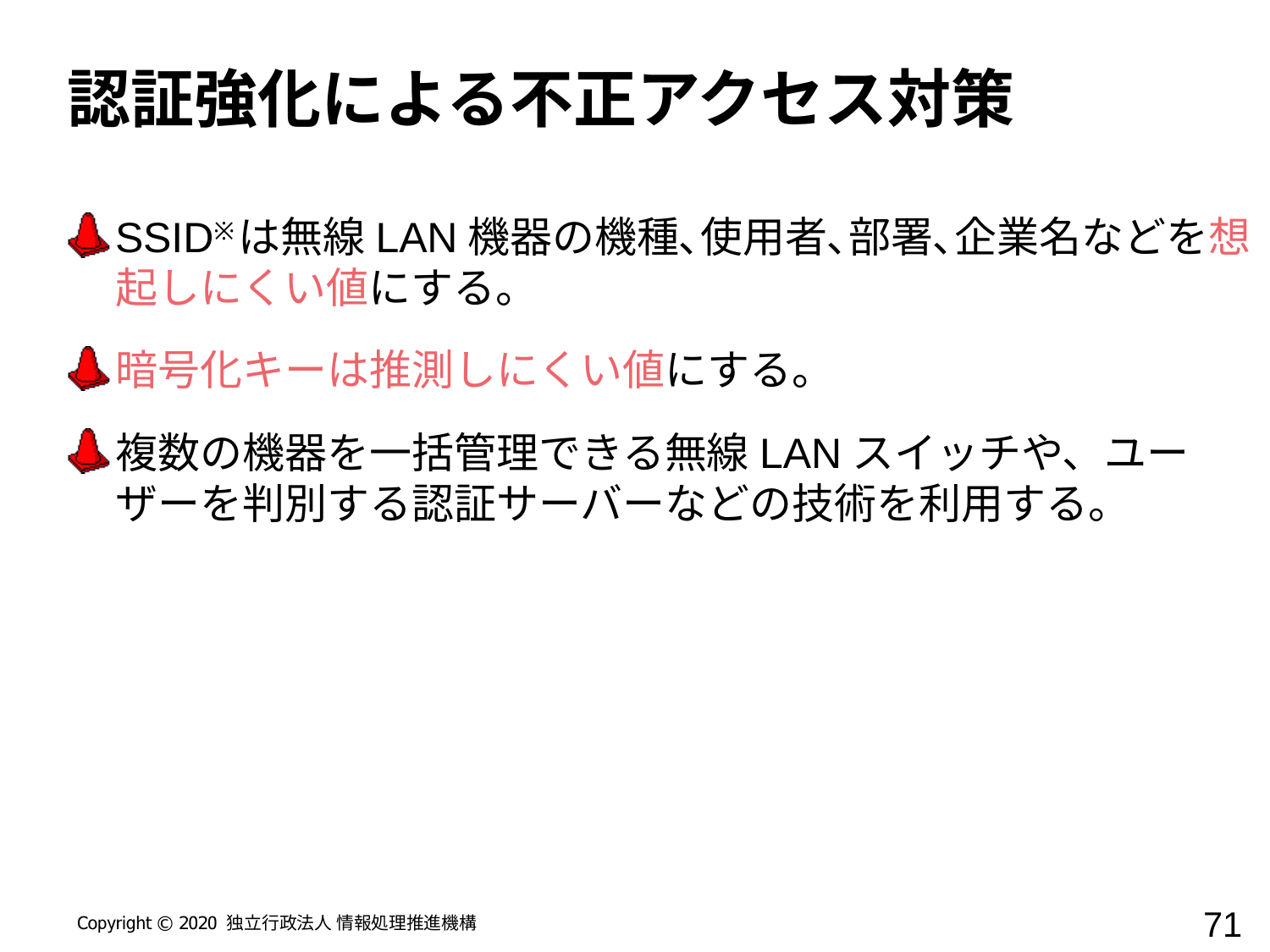

認証強化による不正アクセス対策
SSID※は無線LAN機器の機種､使用者､部署､企業名などを想起しにくい値にする。
暗号化キーは推測しにくい値にする。
複数の機器を一括管理できる無線LANスイッチや、ユーザーを判別する認証サーバーなどの技術を利用する。